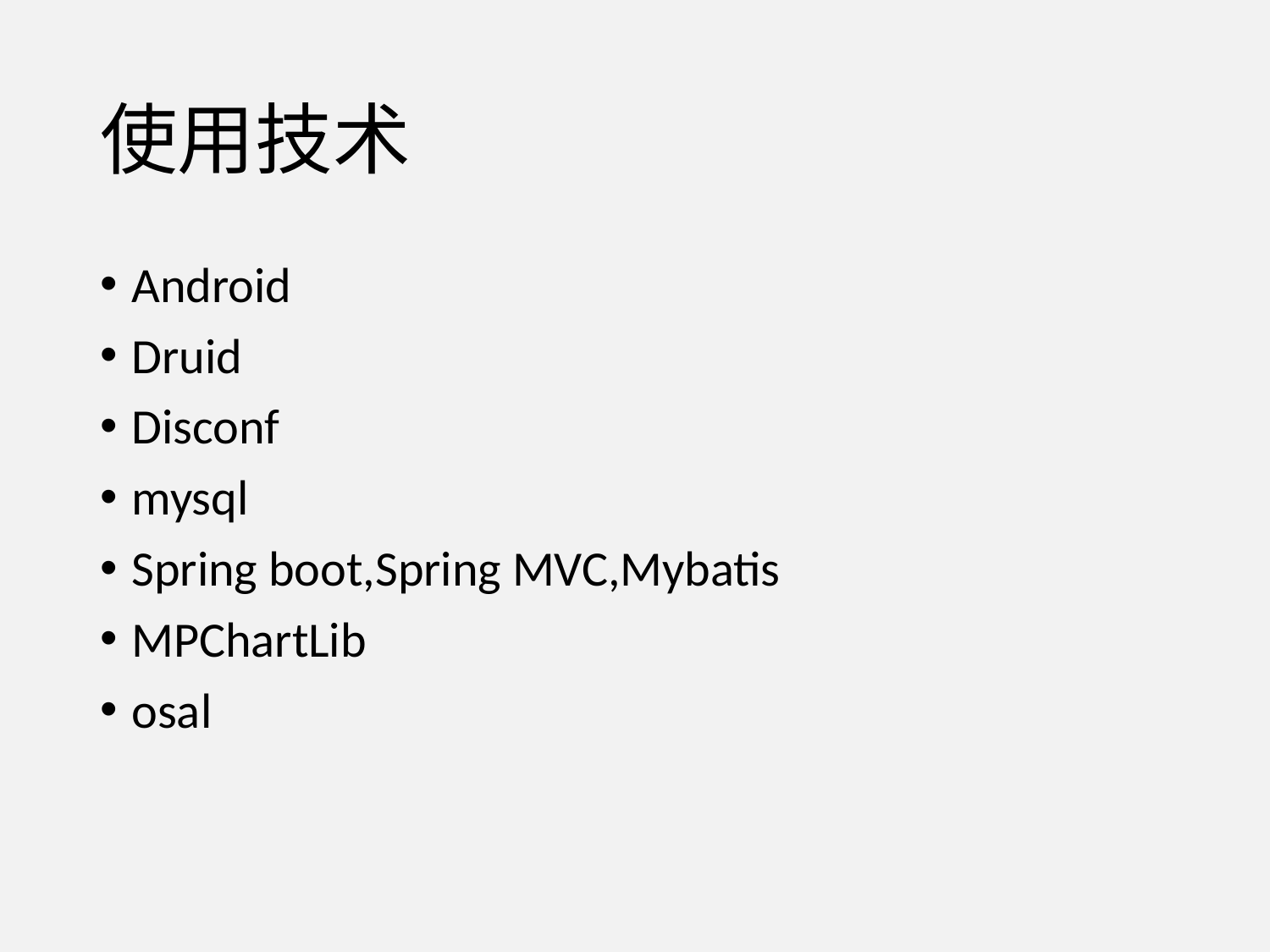

# 使用技术
Android
Druid
Disconf
mysql
Spring boot,Spring MVC,Mybatis
MPChartLib
osal